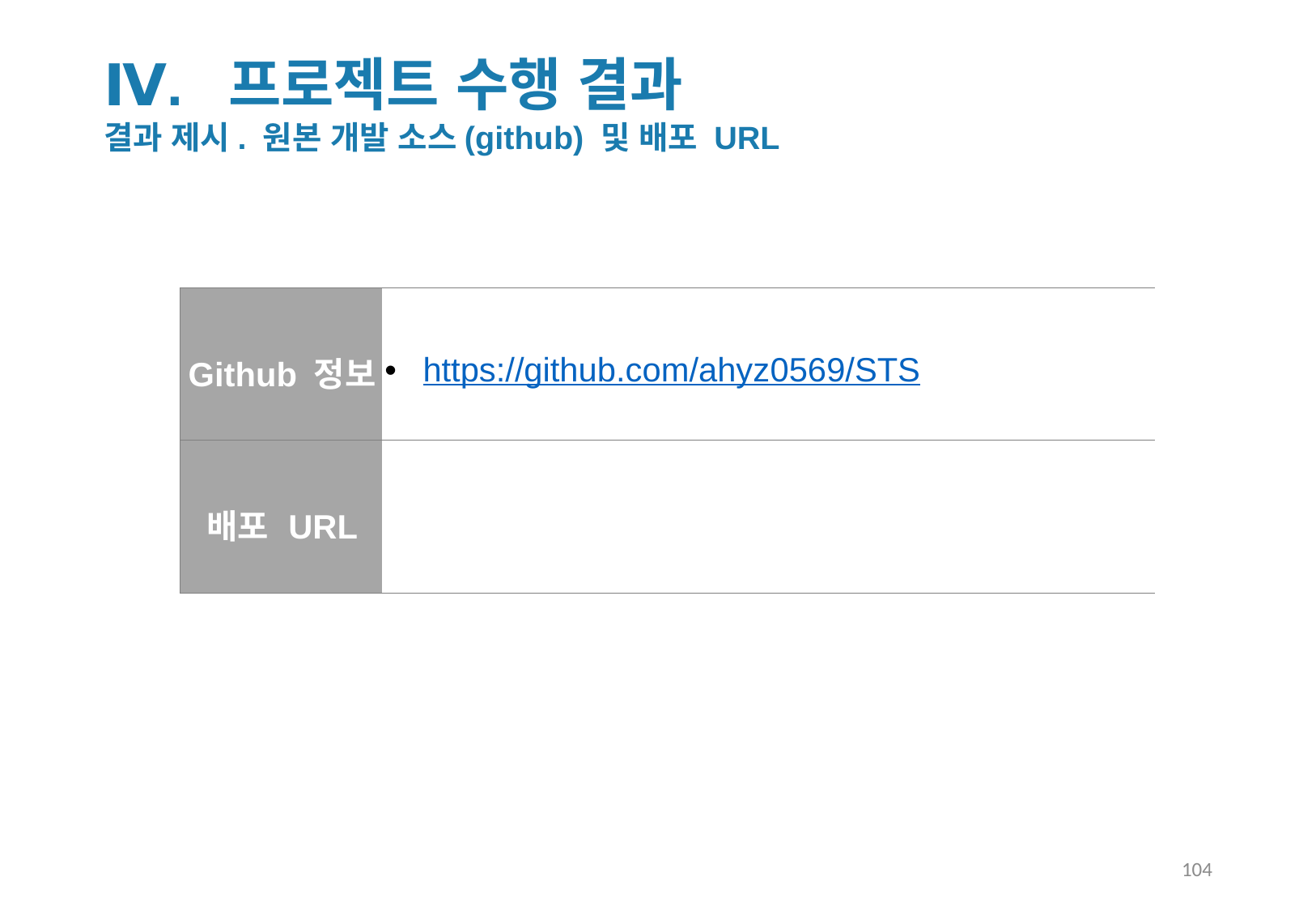

Ⅳ.  프로젝트 수행 결과
결과 제시. 원본 개발 소스(github) 및 배포 URL
| Github 정보 | https://github.com/ahyz0569/STS |
| --- | --- |
| 배포 URL |  |
104